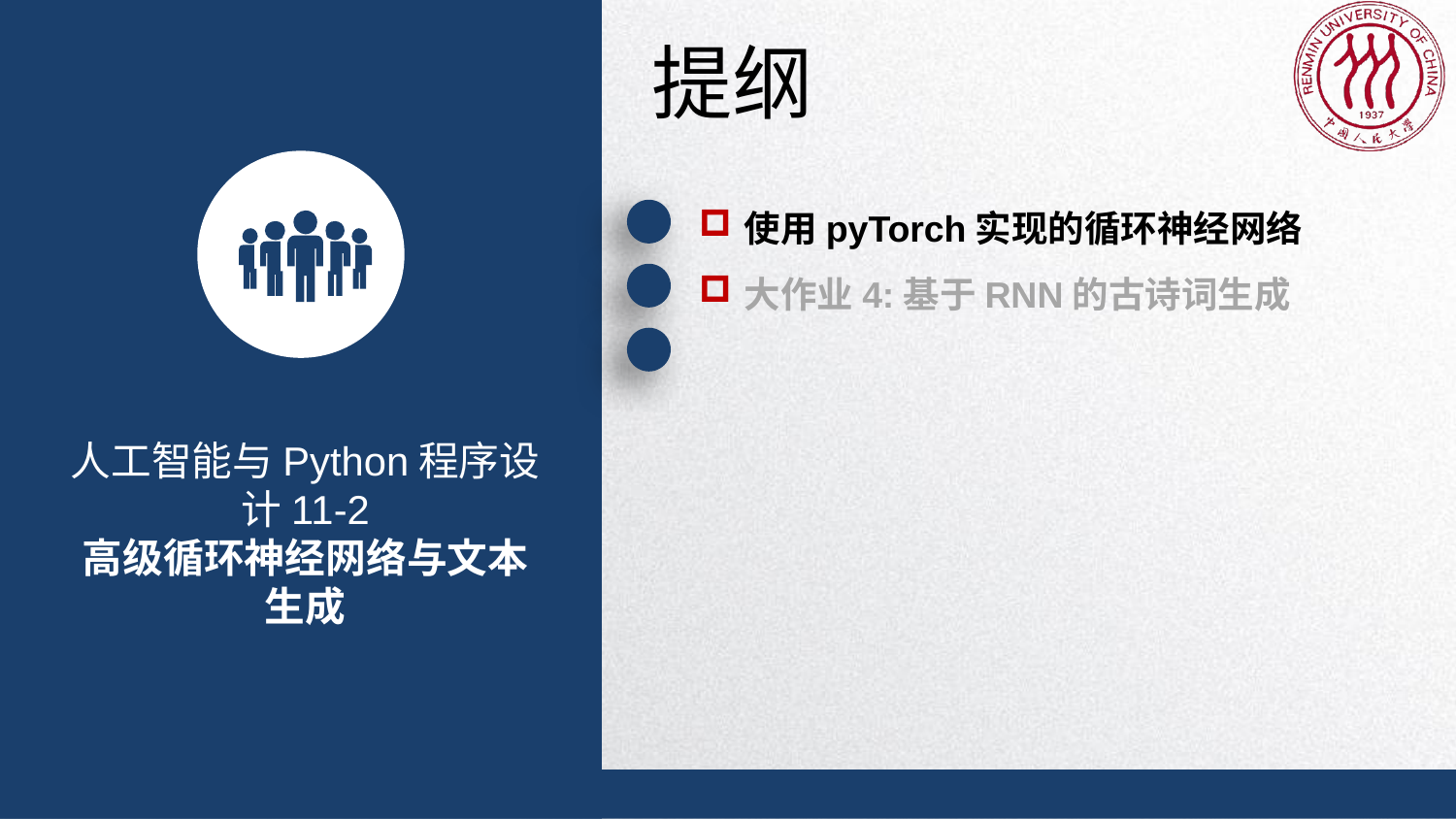

提纲

使用pyTorch实现的循环神经网络
大作业4:基于RNN的古诗词生成

人工智能与Python程序设计11-2
高级循环神经网络与文本生成